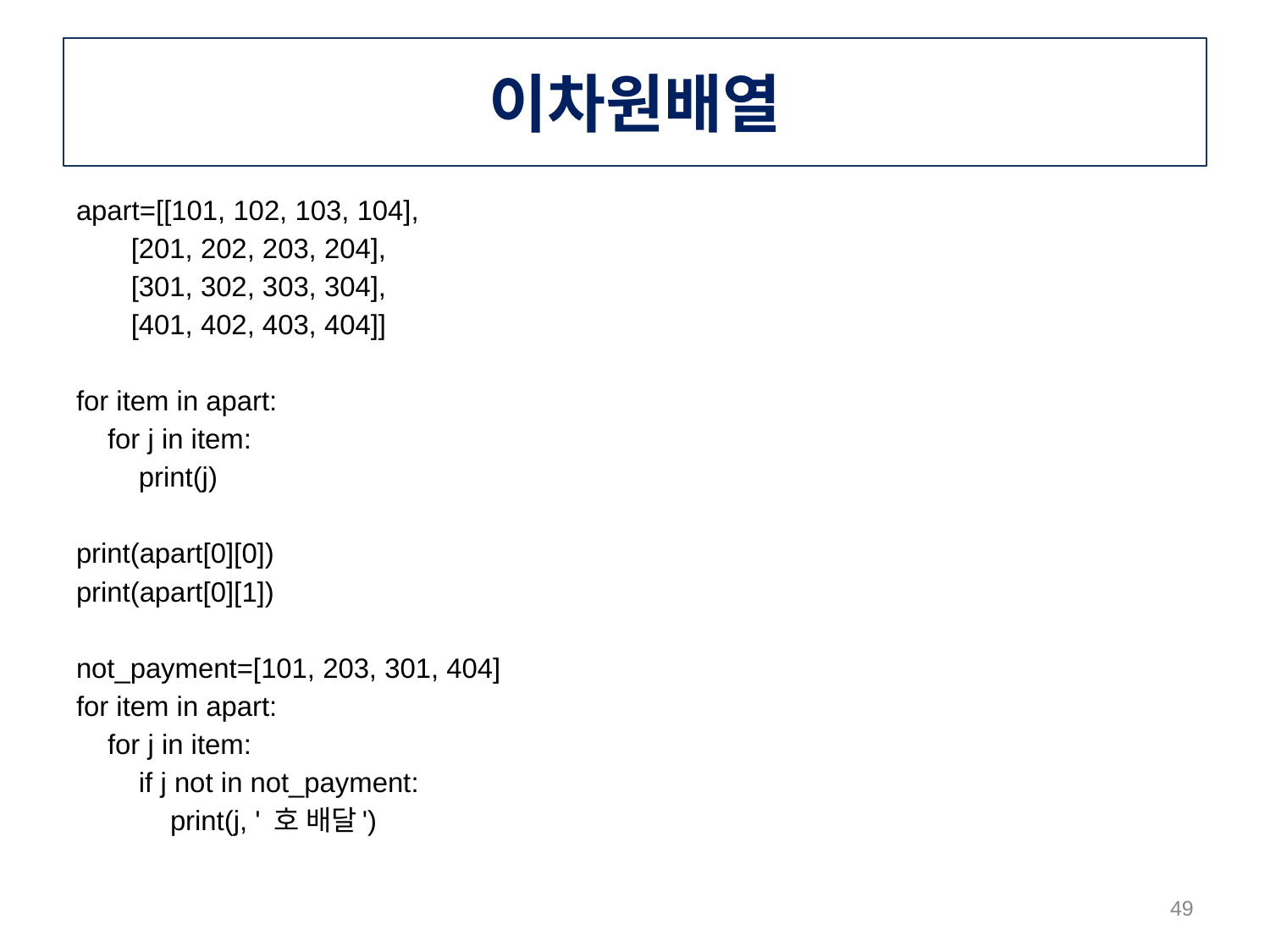

# 이차원배열
apart=[[101, 102, 103, 104],
       [201, 202, 203, 204],
       [301, 302, 303, 304],
       [401, 402, 403, 404]]

for item in apart:
    for j in item:
        print(j)

print(apart[0][0])
print(apart[0][1])

not_payment=[101, 203, 301, 404]
for item in apart:
    for j in item:
        if j not in not_payment:
            print(j, ' 호 배달')

49